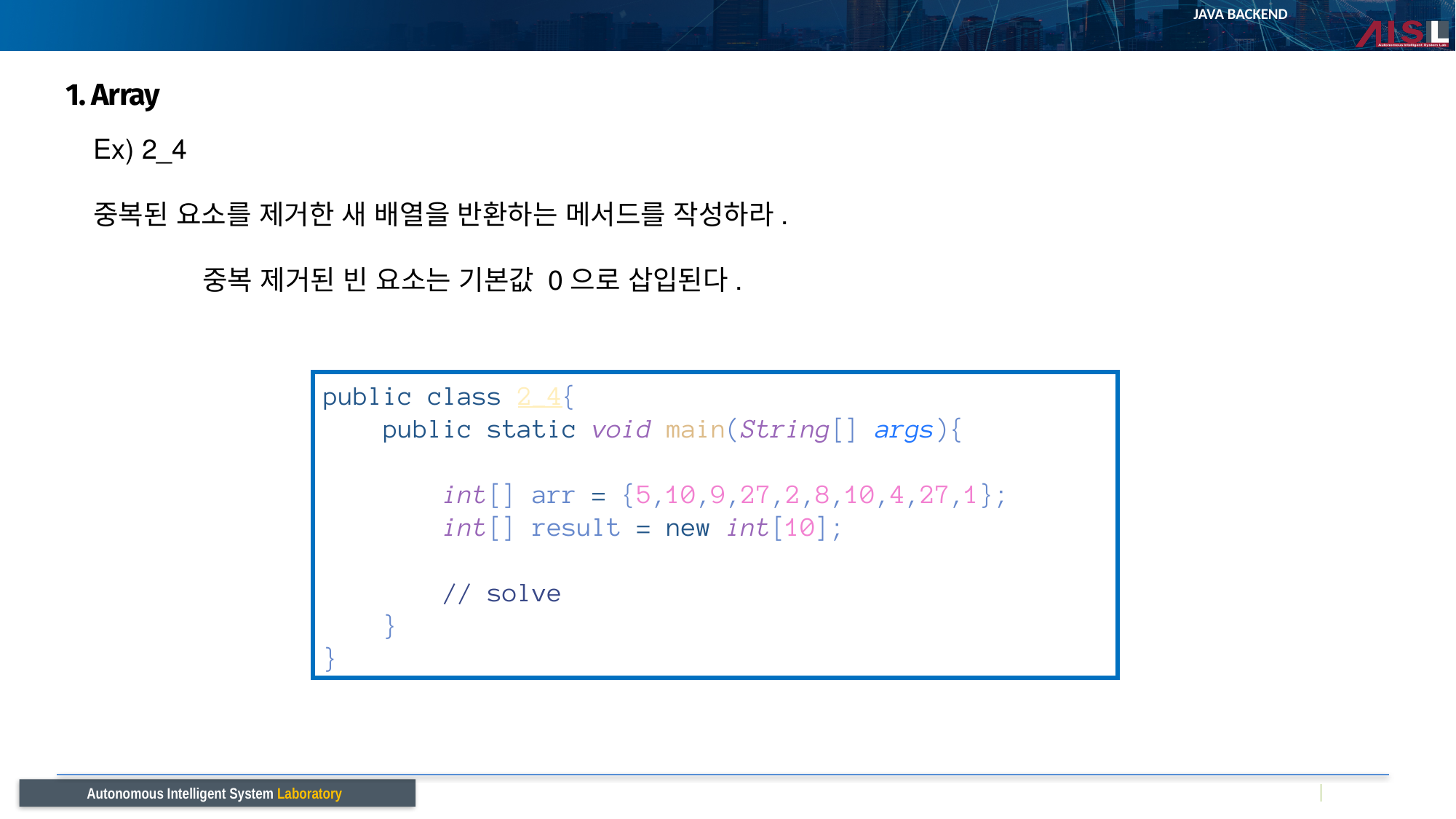

# 1. Array
Ex) 2_4

중복된 요소를 제거한 새 배열을 반환하는 메서드를 작성하라.

	중복 제거된 빈 요소는 기본값 0으로 삽입된다.
public class 2_4{
    public static void main(String[] args){
        int[] arr = {5,10,9,27,2,8,10,4,27,1};
        int[] result = new int[10];
        // solve
    }
}